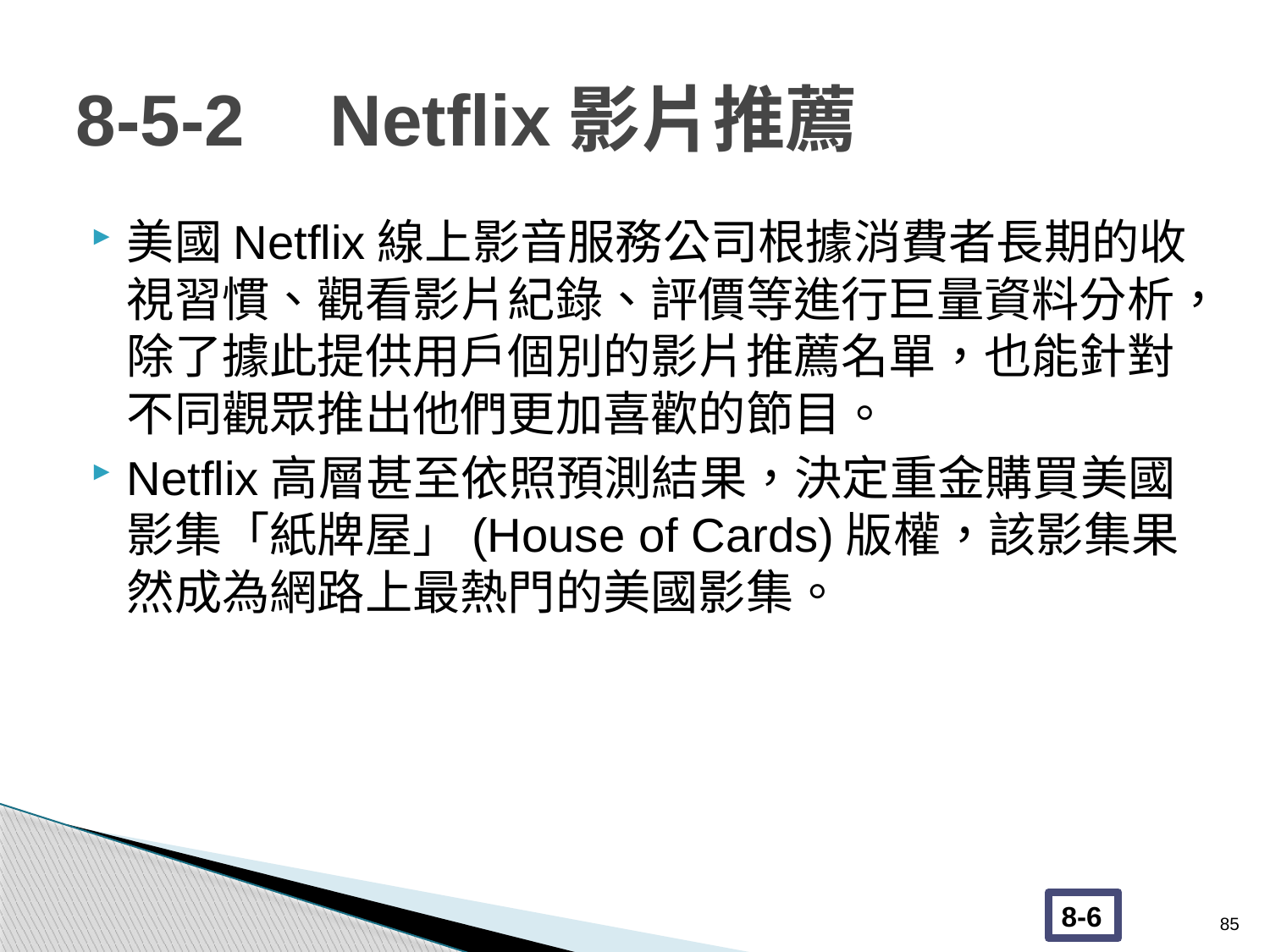

# 8-5-2	Netflix影片推薦
美國Netflix線上影音服務公司根據消費者長期的收視習慣、觀看影片紀錄、評價等進行巨量資料分析，除了據此提供用戶個別的影片推薦名單，也能針對不同觀眾推出他們更加喜歡的節目。
Netflix高層甚至依照預測結果，決定重金購買美國影集「紙牌屋」(House of Cards)版權，該影集果然成為網路上最熱門的美國影集。
85